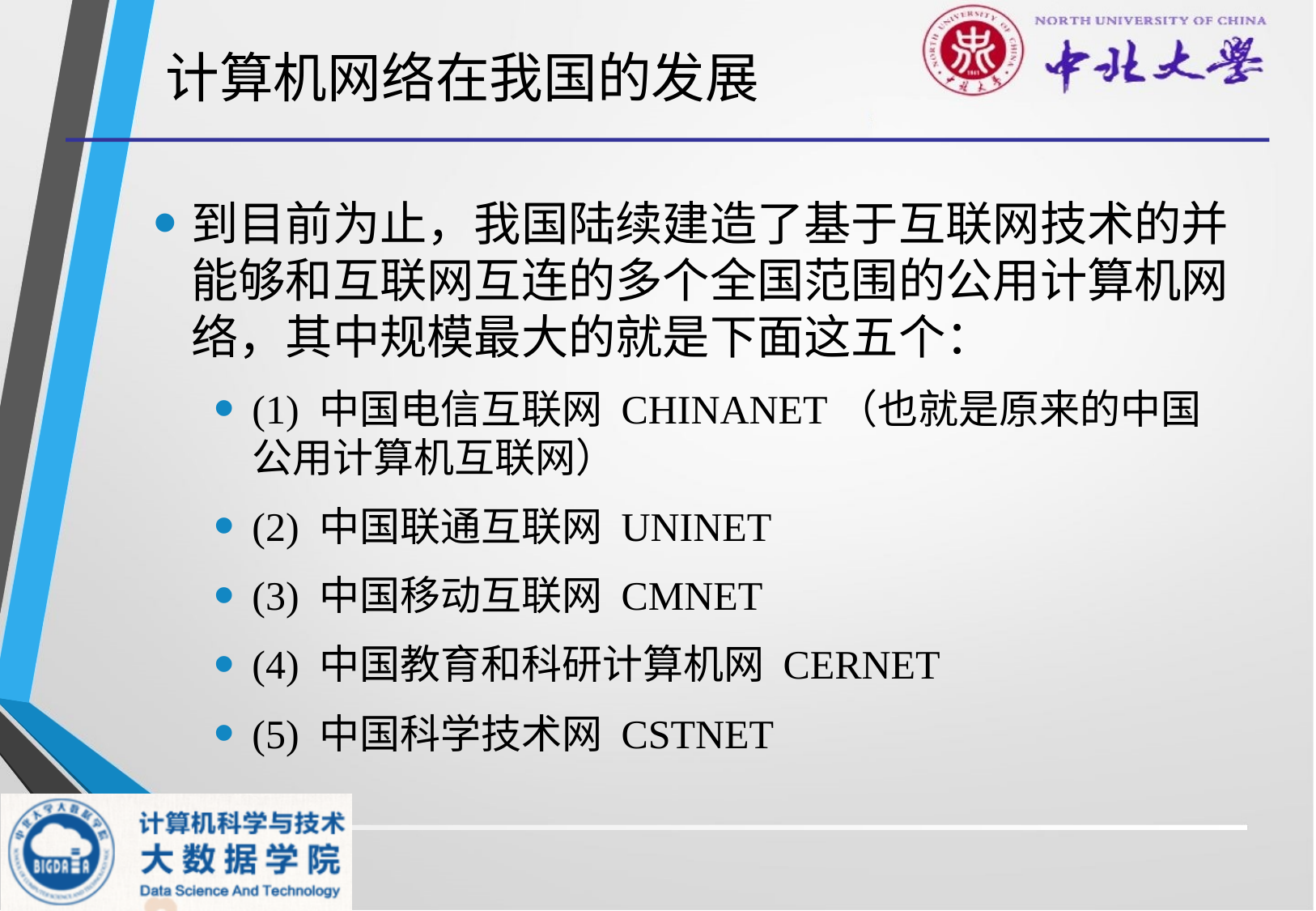

计算机网络在我国的发展
到目前为止，我国陆续建造了基于互联网技术的并能够和互联网互连的多个全国范围的公用计算机网络，其中规模最大的就是下面这五个：
(1) 中国电信互联网 CHINANET（也就是原来的中国公用计算机互联网）
(2) 中国联通互联网 UNINET
(3) 中国移动互联网 CMNET
(4) 中国教育和科研计算机网 CERNET
(5) 中国科学技术网 CSTNET

58